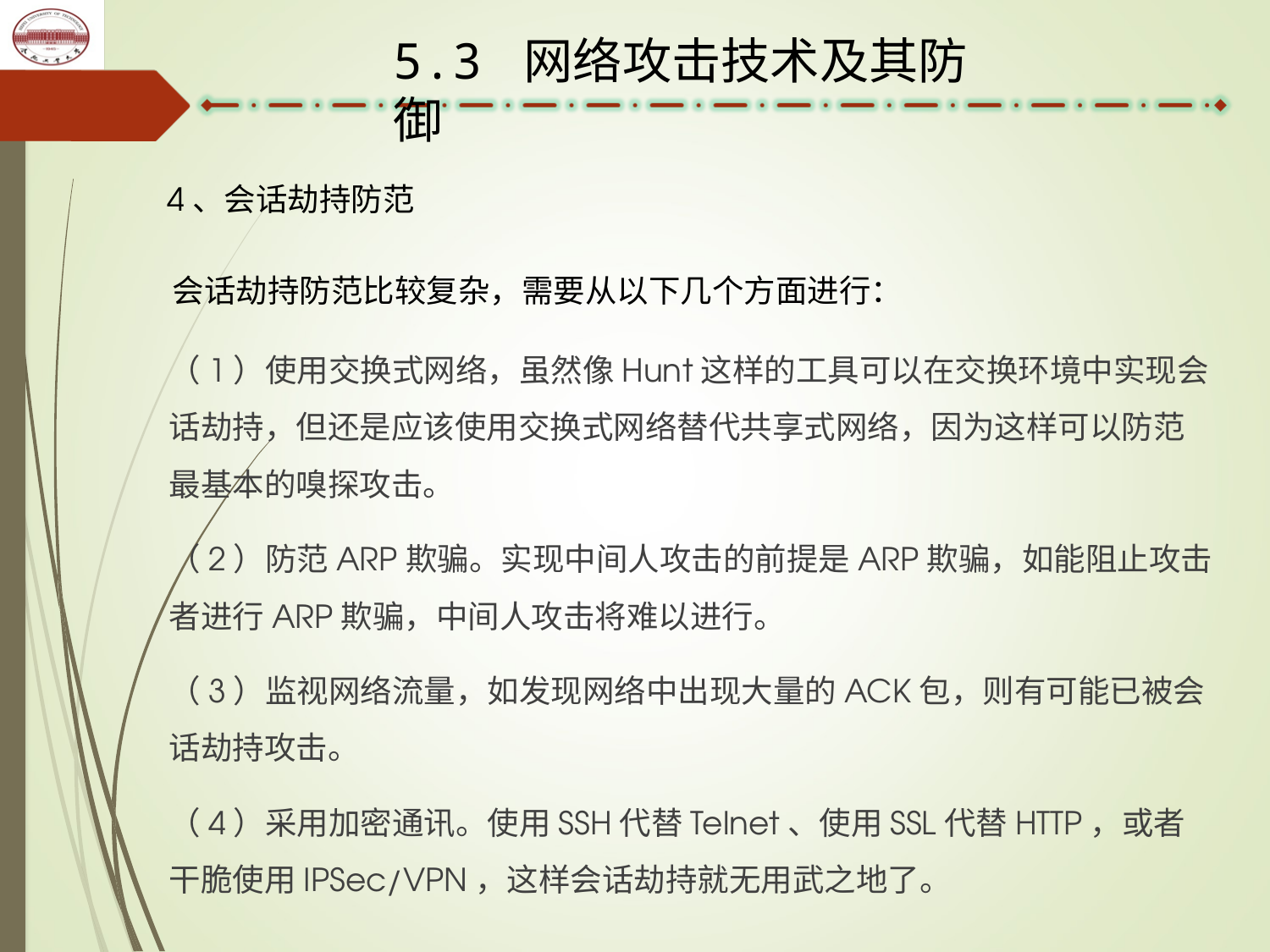

5.3 网络攻击技术及其防御
4、会话劫持防范
会话劫持防范比较复杂，需要从以下几个方面进行：
（1）使用交换式网络，虽然像Hunt这样的工具可以在交换环境中实现会话劫持，但还是应该使用交换式网络替代共享式网络，因为这样可以防范最基本的嗅探攻击。
（2）防范ARP欺骗。实现中间人攻击的前提是ARP欺骗，如能阻止攻击者进行ARP欺骗，中间人攻击将难以进行。
（3）监视网络流量，如发现网络中出现大量的ACK包，则有可能已被会话劫持攻击。
（4）采用加密通讯。使用SSH代替Telnet、使用SSL代替HTTP，或者干脆使用IPSec/VPN，这样会话劫持就无用武之地了。